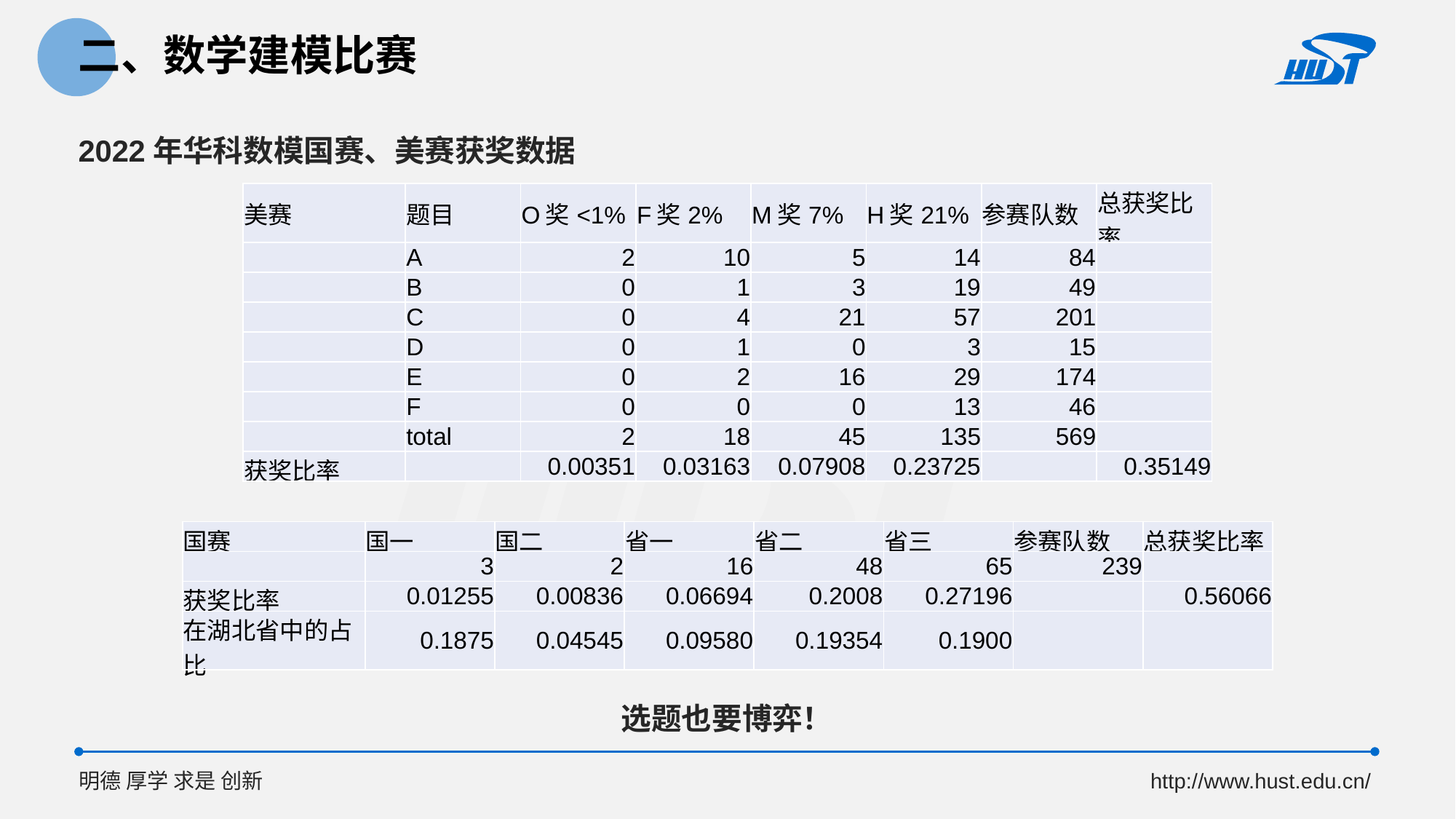

二、数学建模比赛
2022年华科数模国赛、美赛获奖数据

选题也要博弈！
| 美赛 | 题目 | O奖<1% | F奖2% | M奖7% | H奖21% | 参赛队数 | 总获奖比率 |
| --- | --- | --- | --- | --- | --- | --- | --- |
|  | A | 2 | 10 | 5 | 14 | 84 |  |
|  | B | 0 | 1 | 3 | 19 | 49 |  |
|  | C | 0 | 4 | 21 | 57 | 201 |  |
|  | D | 0 | 1 | 0 | 3 | 15 |  |
|  | E | 0 | 2 | 16 | 29 | 174 |  |
|  | F | 0 | 0 | 0 | 13 | 46 |  |
|  | total | 2 | 18 | 45 | 135 | 569 |  |
| 获奖比率 |  | 0.00351 | 0.03163 | 0.07908 | 0.23725 |  | 0.35149 |
| 国赛 | 国一 | 国二 | 省一 | 省二 | 省三 | 参赛队数 | 总获奖比率 |
| --- | --- | --- | --- | --- | --- | --- | --- |
|  | 3 | 2 | 16 | 48 | 65 | 239 |  |
| 获奖比率 | 0.01255 | 0.00836 | 0.06694 | 0.2008 | 0.27196 |  | 0.56066 |
| 在湖北省中的占比 | 0.1875 | 0.04545 | 0.09580 | 0.19354 | 0.1900 |  |  |